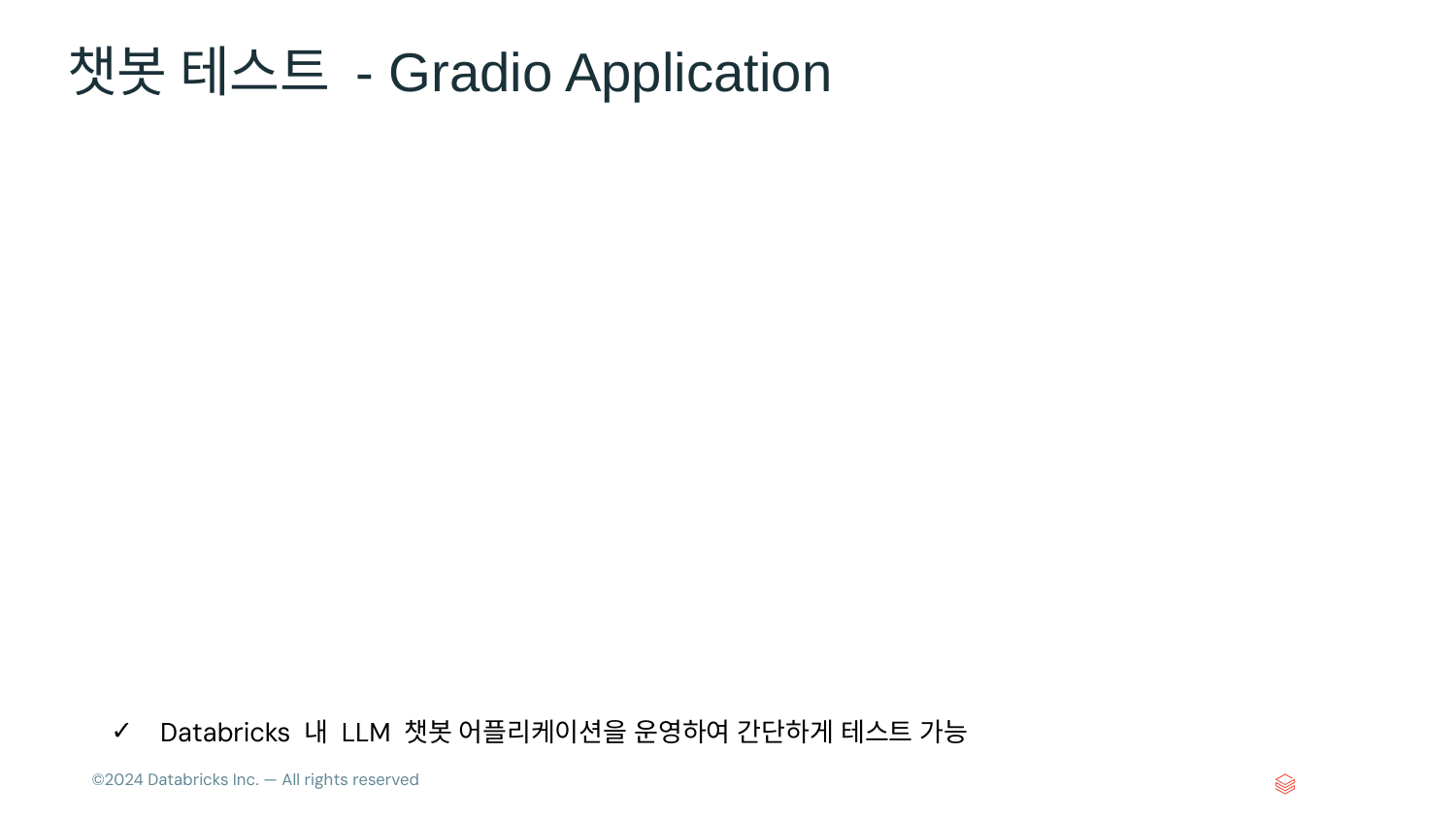

# 챗봇 테스트 - Gradio Application

Databricks 내 LLM 챗봇 어플리케이션을 운영하여 간단하게 테스트 가능